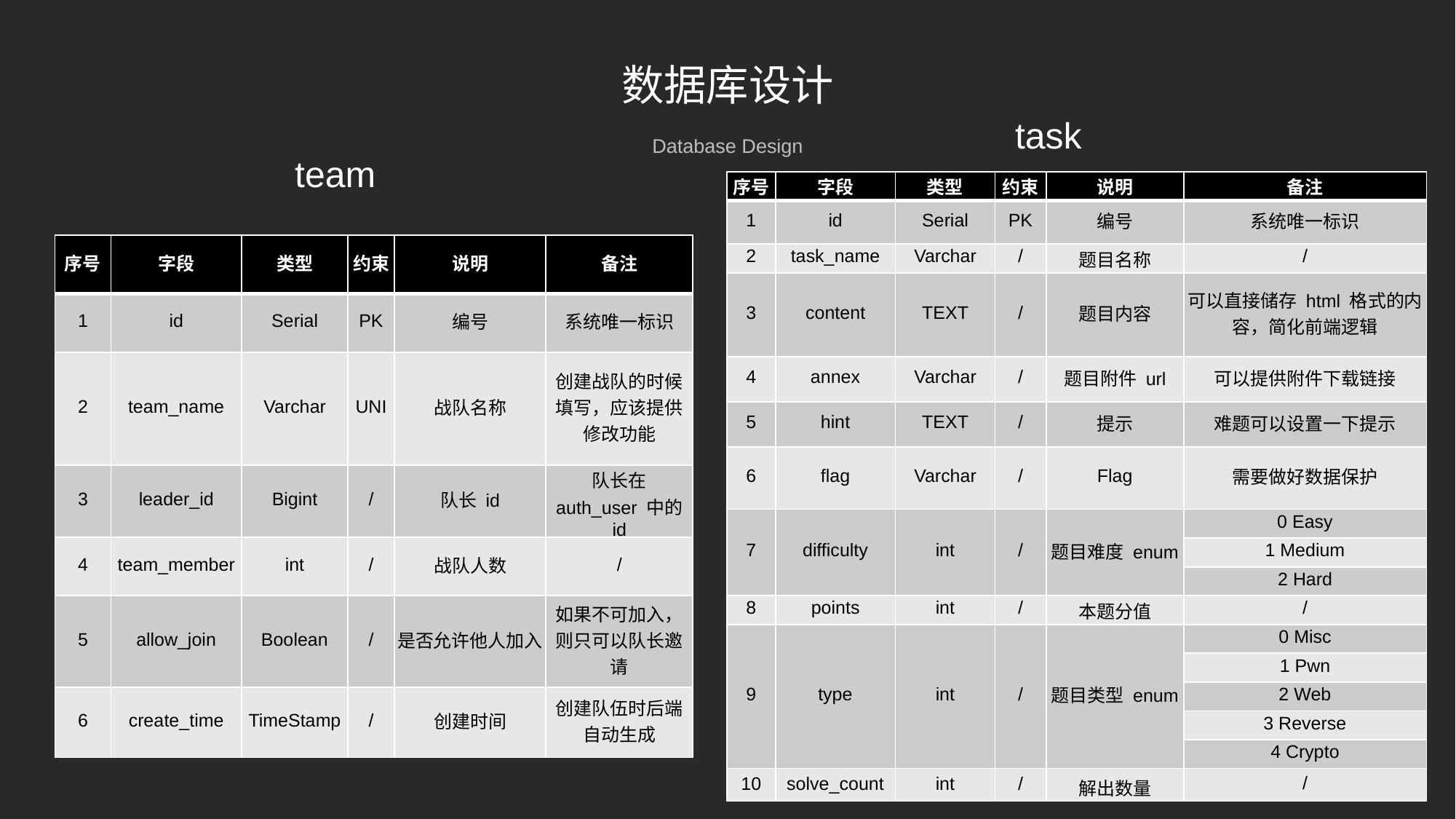

数据库设计
Database Design
task
team
| 序号 | 字段 | 类型 | 约束 | 说明 | 备注 |
| --- | --- | --- | --- | --- | --- |
| 1 | id | Serial | PK | 编号 | 系统唯一标识 |
| 2 | task\_name | Varchar | / | 题目名称 | / |
| 3 | content | TEXT | / | 题目内容 | 可以直接储存 html 格式的内容，简化前端逻辑 |
| 4 | annex | Varchar | / | 题目附件 url | 可以提供附件下载链接 |
| 5 | hint | TEXT | / | 提示 | 难题可以设置一下提示 |
| 6 | flag | Varchar | / | Flag | 需要做好数据保护 |
| 7 | difficulty | int | / | 题目难度 enum | 0 Easy |
|  |  |  |  |  | 1 Medium |
|  |  |  |  |  | 2 Hard |
| 8 | points | int | / | 本题分值 | / |
| 9 | type | int | / | 题目类型 enum | 0 Misc |
|  |  |  |  |  | 1 Pwn |
|  |  |  |  |  | 2 Web |
|  |  |  |  |  | 3 Reverse |
|  |  |  |  |  | 4 Crypto |
| 10 | solve\_count | int | / | 解出数量 | / |
| 序号 | 字段 | 类型 | 约束 | 说明 | 备注 |
| --- | --- | --- | --- | --- | --- |
| 1 | id | Serial | PK | 编号 | 系统唯一标识 |
| 2 | team\_name | Varchar | UNI | 战队名称 | 创建战队的时候填写，应该提供修改功能 |
| 3 | leader\_id | Bigint | / | 队长 id | 队长在 auth\_user 中的 id |
| 4 | team\_member | int | / | 战队人数 | / |
| 5 | allow\_join | Boolean | / | 是否允许他人加入 | 如果不可加入，则只可以队长邀请 |
| 6 | create\_time | TimeStamp | / | 创建时间 | 创建队伍时后端自动生成 |